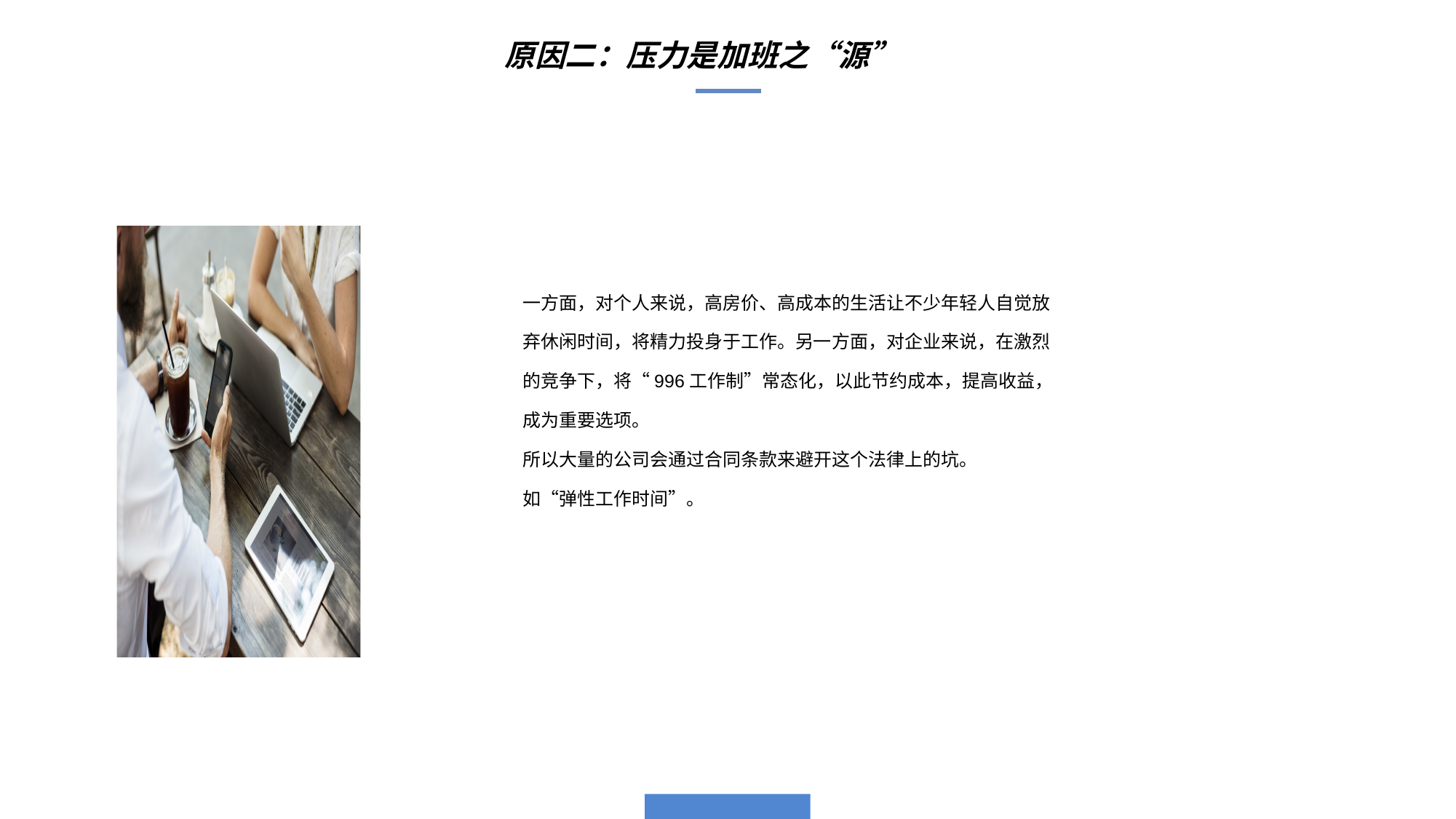

原因二：压力是加班之“源”

一方面，对个人来说，高房价、高成本的生活让不少年轻人自觉放弃休闲时间，将精力投身于工作。另一方面，对企业来说，在激烈的竞争下，将“996工作制”常态化，以此节约成本，提高收益，成为重要选项。
所以大量的公司会通过合同条款来避开这个法律上的坑。
如“弹性工作时间”。